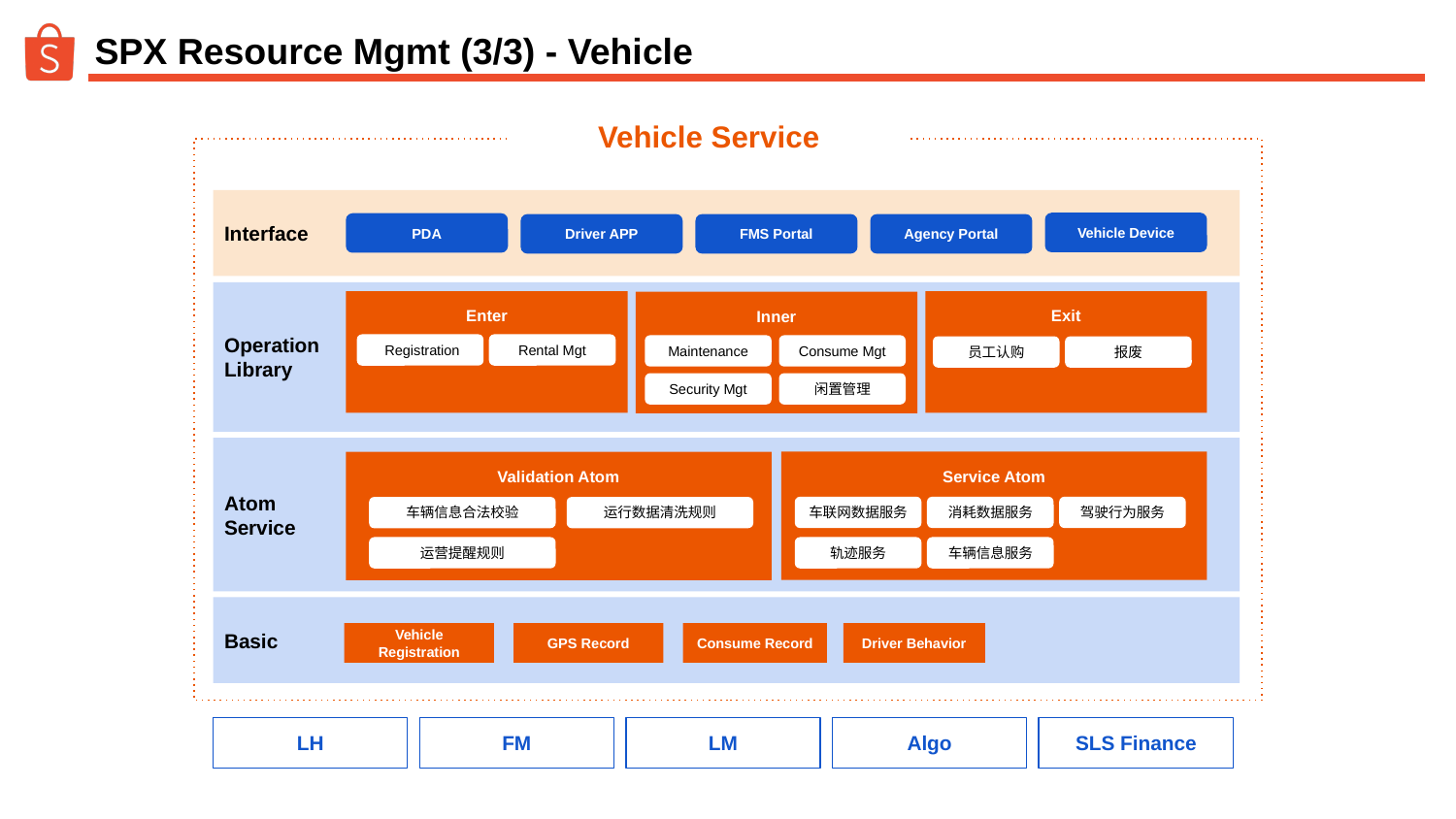

# SPX Resource Mgmt (3/3) - Vehicle
Vehicle Service

Interface
Vehicle Device
PDA
Driver APP
FMS Portal
Agency Portal
Operation
Library
Exit
Enter
Inner
Rental Mgt
 Registration
Maintenance
Consume Mgt
员工认购
报废
Security Mgt
闲置管理
Atom
Service
Service Atom
Validation Atom
车联网数据服务
消耗数据服务
驾驶行为服务
车辆信息合法校验
运行数据清洗规则
运营提醒规则
轨迹服务
车辆信息服务
Basic
Driver Behavior
Vehicle Registration
GPS Record
Consume Record
LH
FM
LM
Algo
SLS Finance